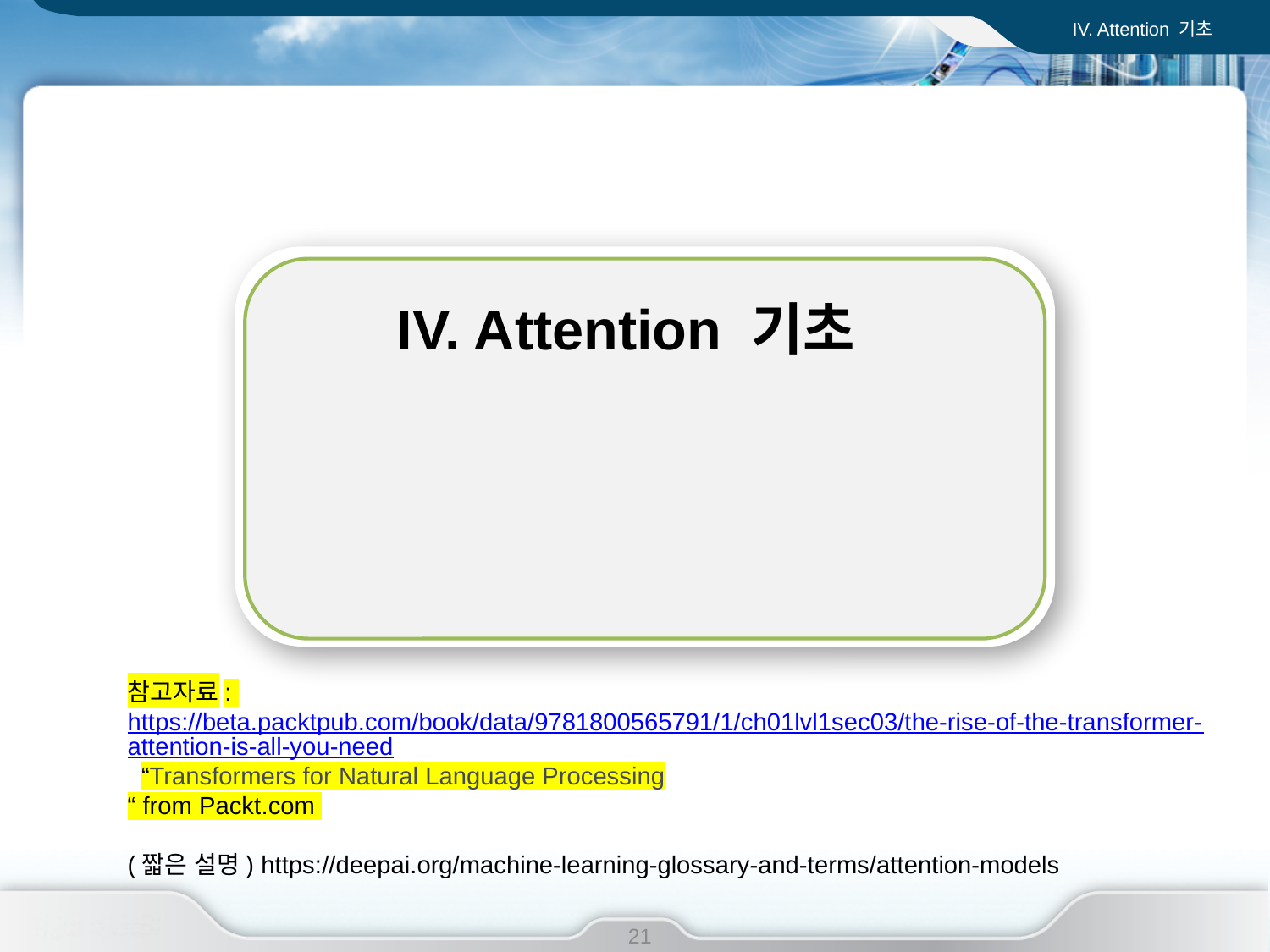

IV. Attention 기초

IV. Attention 기초

I. 사업 개요
참고자료: https://beta.packtpub.com/book/data/9781800565791/1/ch01lvl1sec03/the-rise-of-the-transformer-attention-is-all-you-need  “Transformers for Natural Language Processing
“ from Packt.com

(짧은 설명) https://deepai.org/machine-learning-glossary-and-terms/attention-models
21